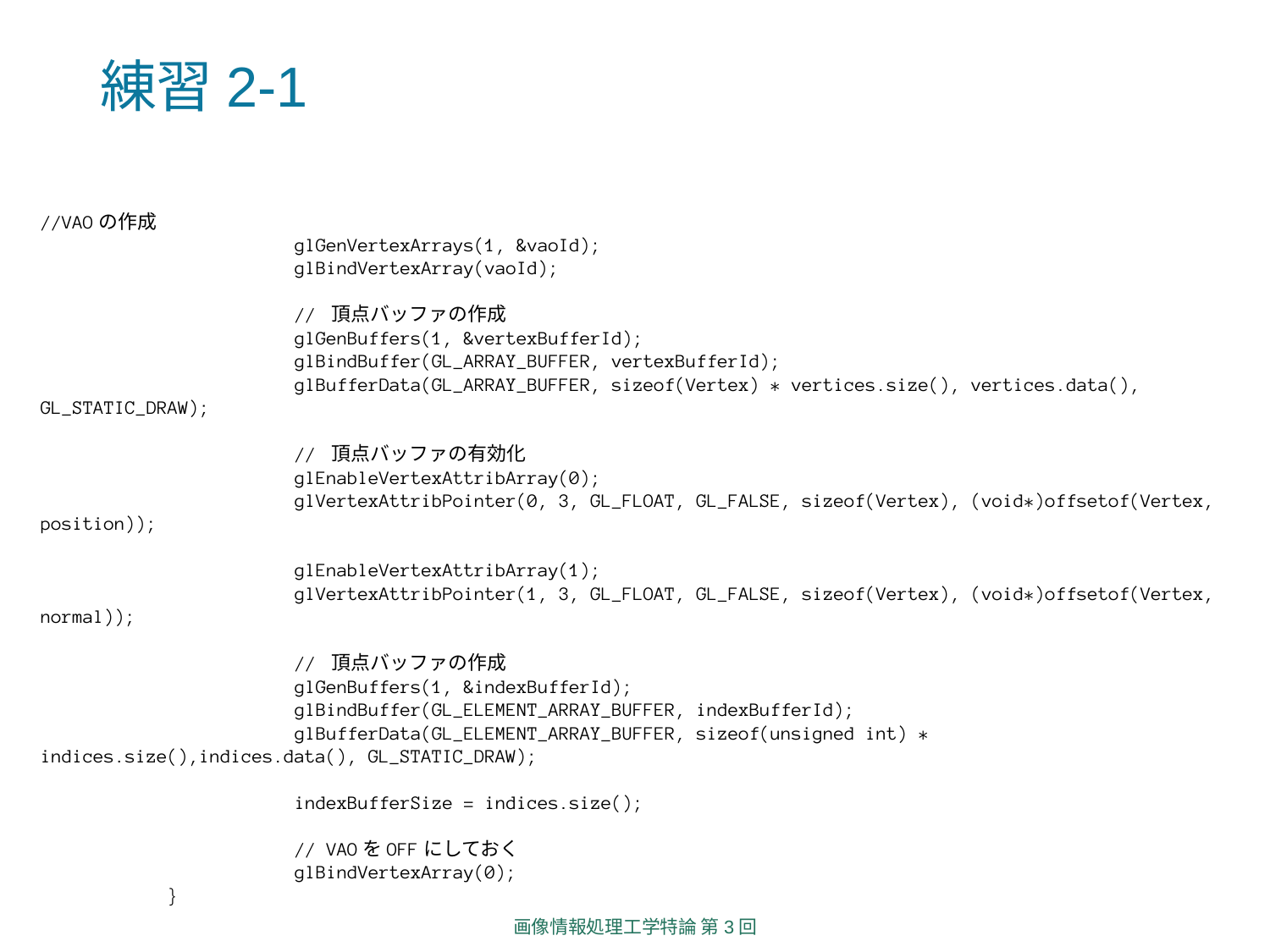

# 練習2-1
//VAOの作成
		glGenVertexArrays(1, &vaoId);
		glBindVertexArray(vaoId);

		// 頂点バッファの作成
		glGenBuffers(1, &vertexBufferId);
		glBindBuffer(GL_ARRAY_BUFFER, vertexBufferId);
		glBufferData(GL_ARRAY_BUFFER, sizeof(Vertex) * vertices.size(), vertices.data(), GL_STATIC_DRAW);

		// 頂点バッファの有効化
		glEnableVertexAttribArray(0);
		glVertexAttribPointer(0, 3, GL_FLOAT, GL_FALSE, sizeof(Vertex), (void*)offsetof(Vertex, position));

		glEnableVertexAttribArray(1);
		glVertexAttribPointer(1, 3, GL_FLOAT, GL_FALSE, sizeof(Vertex), (void*)offsetof(Vertex, normal));

		// 頂点バッファの作成
		glGenBuffers(1, &indexBufferId);
		glBindBuffer(GL_ELEMENT_ARRAY_BUFFER, indexBufferId);
		glBufferData(GL_ELEMENT_ARRAY_BUFFER, sizeof(unsigned int) * indices.size(),indices.data(), GL_STATIC_DRAW);

		indexBufferSize = indices.size();

		// VAOをOFFにしておく
		glBindVertexArray(0);
	}

画像情報処理工学特論 第3回